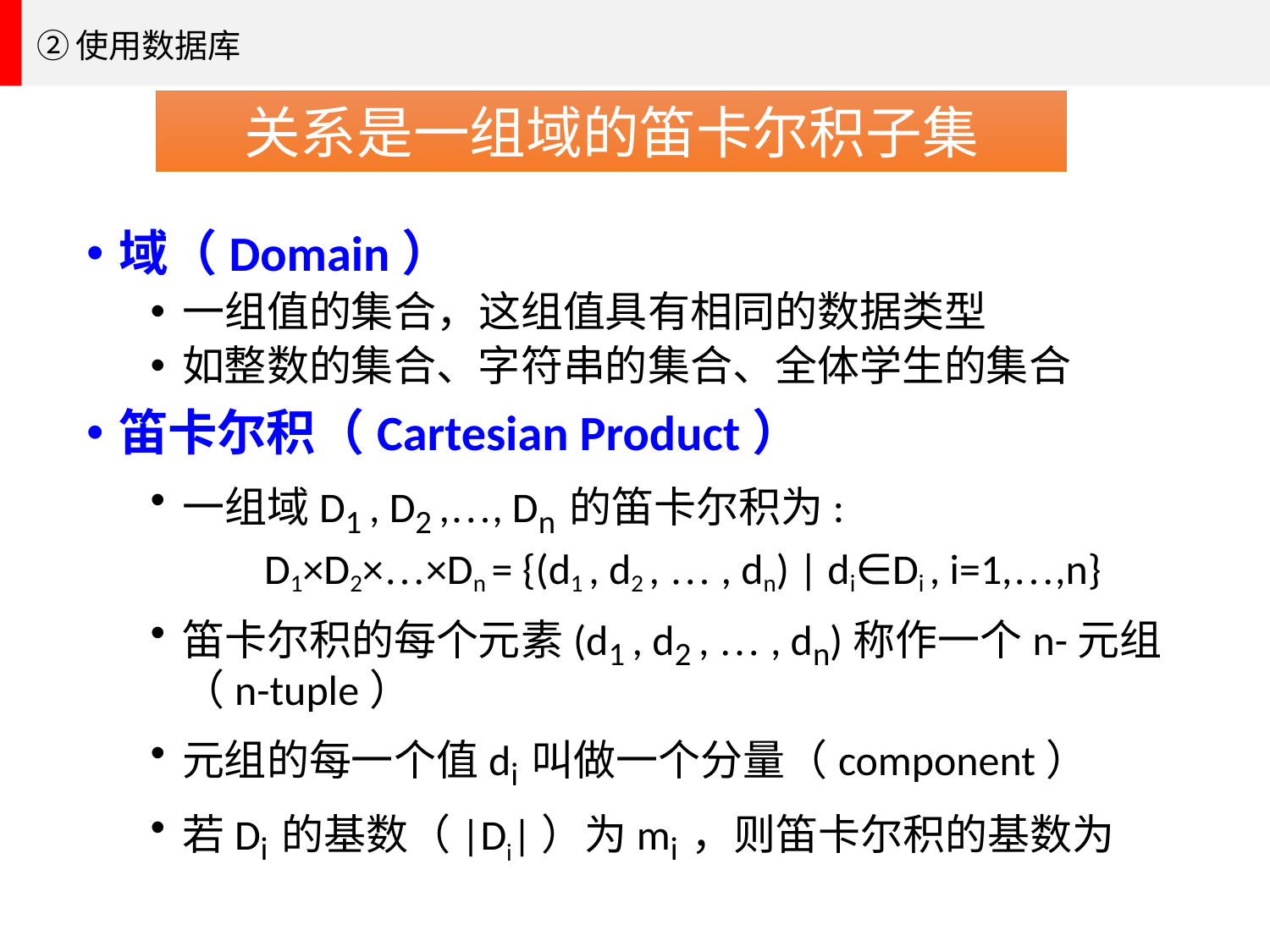

②使用数据库
关系是一组域的笛卡尔积子集
域（Domain）
一组值的集合，这组值具有相同的数据类型
如整数的集合、字符串的集合、全体学生的集合
笛卡尔积（Cartesian Product）
一组域D1 , D2 ,…, Dn的笛卡尔积为:
D1×D2×…×Dn = {(d1 , d2 , … , dn) | di∈Di , i=1,…,n}
笛卡尔积的每个元素(d1 , d2 , … , dn)称作一个n-元组（n-tuple）
元组的每一个值di叫做一个分量（component）
若Di的基数（|Di|）为mi，则笛卡尔积的基数为